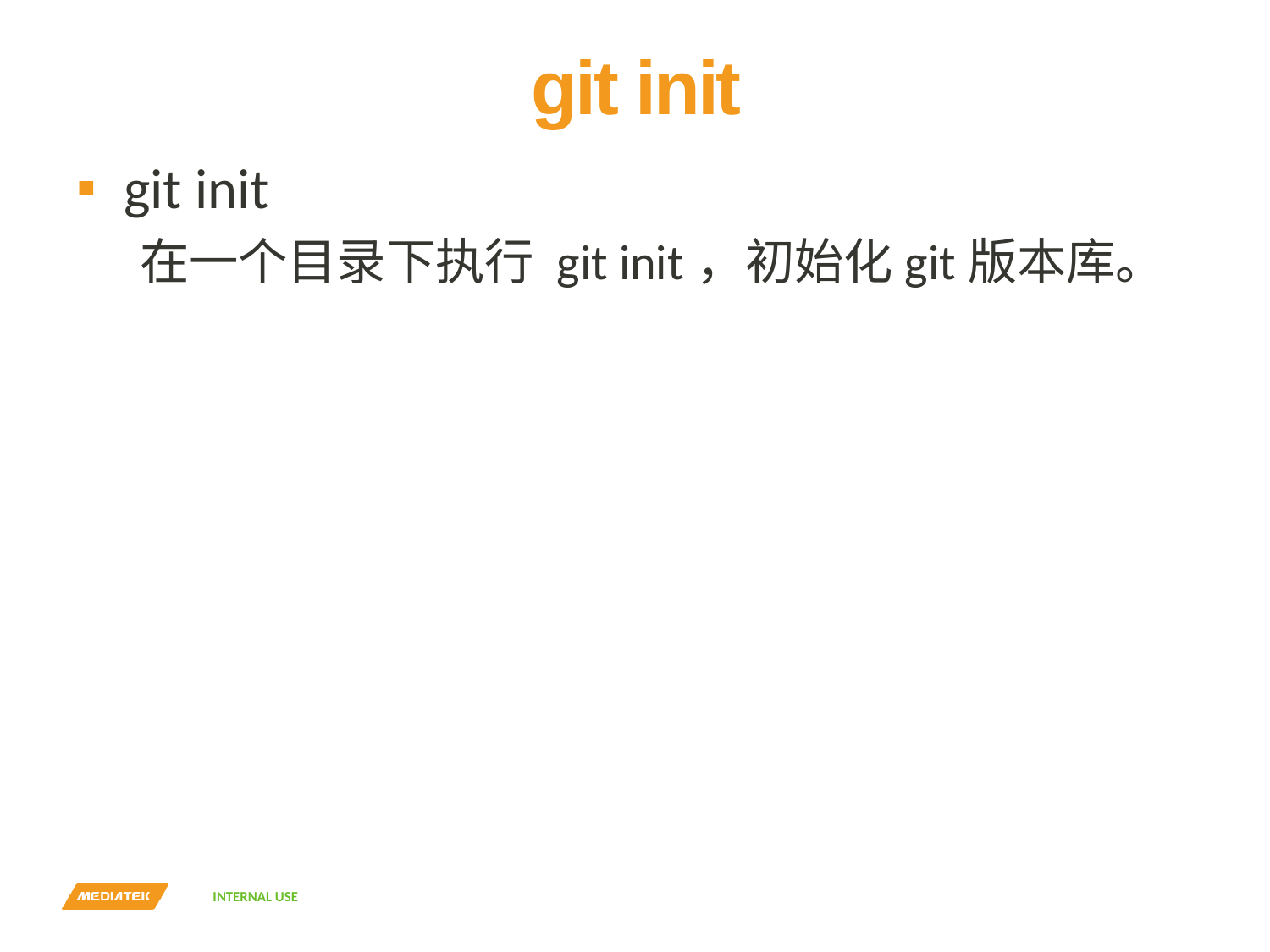

# git init
git init
在一个目录下执行 git init，初始化git版本库。